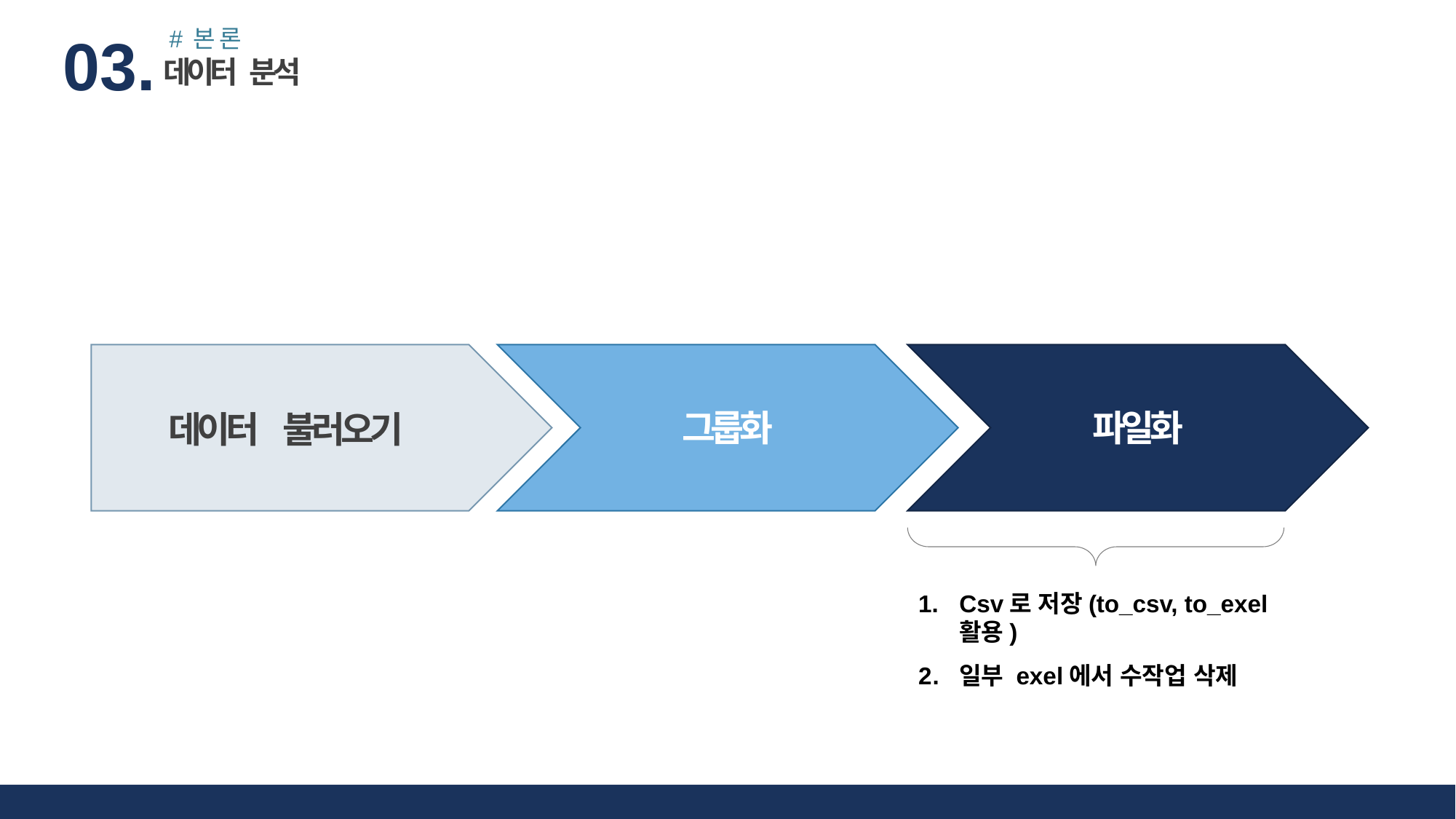

#본론
03.
데이터    분석

그룹화
파일화
데이터     불러오기
Csv로 저장(to_csv, to_exel 활용)

일부 exel에서 수작업 삭제